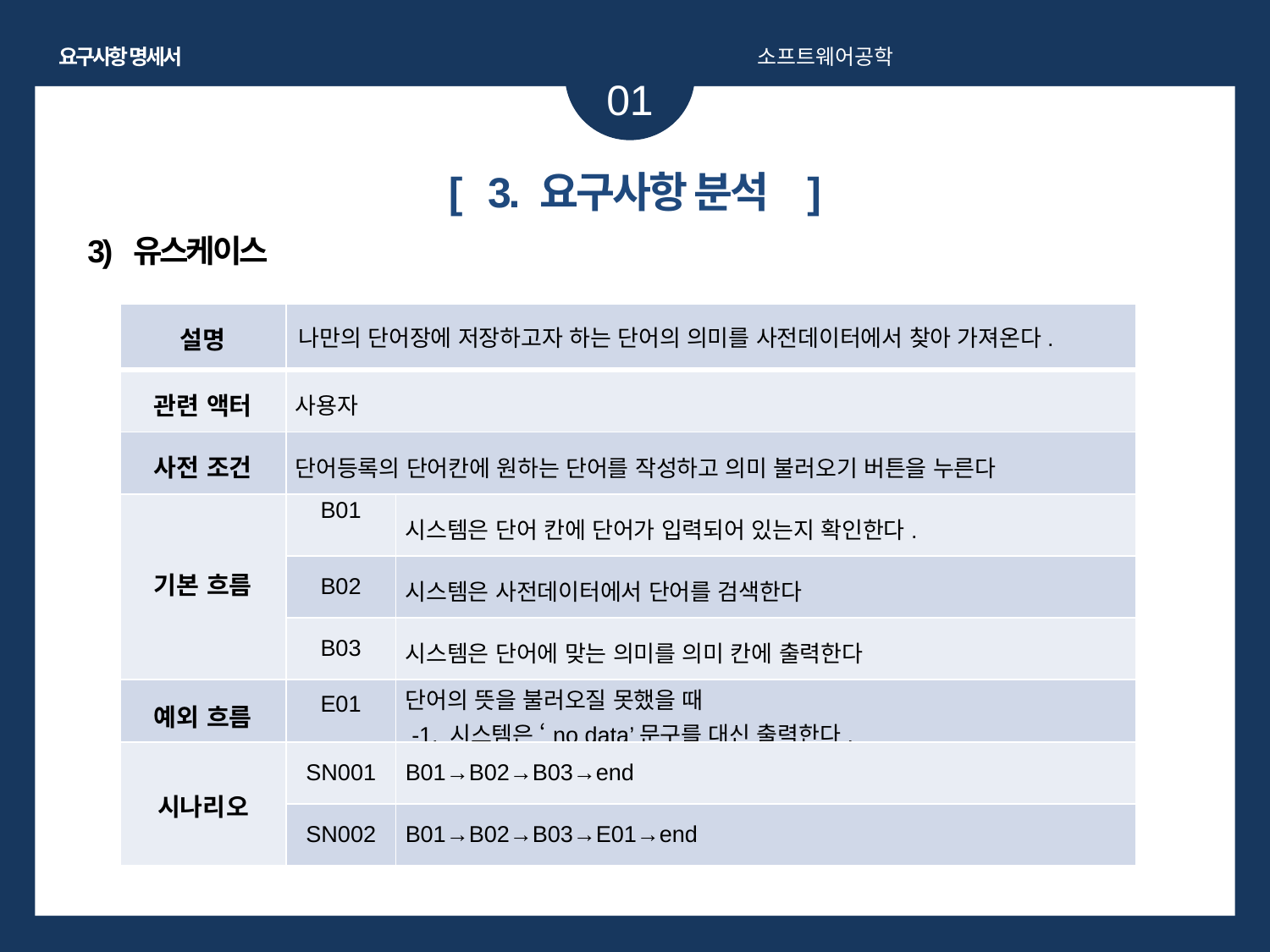

요구사항 명세서
소프트웨어공학
01

[   3. 요구사항 분석   ]
3)  유스케이스
| 설명 | 나만의 단어장에 저장하고자 하는 단어의 의미를 사전데이터에서 찾아 가져온다. |  |
| --- | --- | --- |
| 관련 액터 | 사용자 |  |
| 사전 조건 | 단어등록의 단어칸에 원하는 단어를 작성하고 의미 불러오기 버튼을 누른다 |  |
| 기본 흐름 | B01 | 시스템은 단어 칸에 단어가 입력되어 있는지 확인한다. |
|  | B02 | 시스템은 사전데이터에서 단어를 검색한다 |
|  | B03 | 시스템은 단어에 맞는 의미를 의미 칸에 출력한다 |
| 예외 흐름 | E01 | 단어의 뜻을 불러오질 못했을 때 -1. 시스템은 ‘no data’문구를 대신 출력한다. |
| 시나리오 | SN001 | B01→B02→B03→end |
|  | SN002 | B01→B02→B03→E01→end |